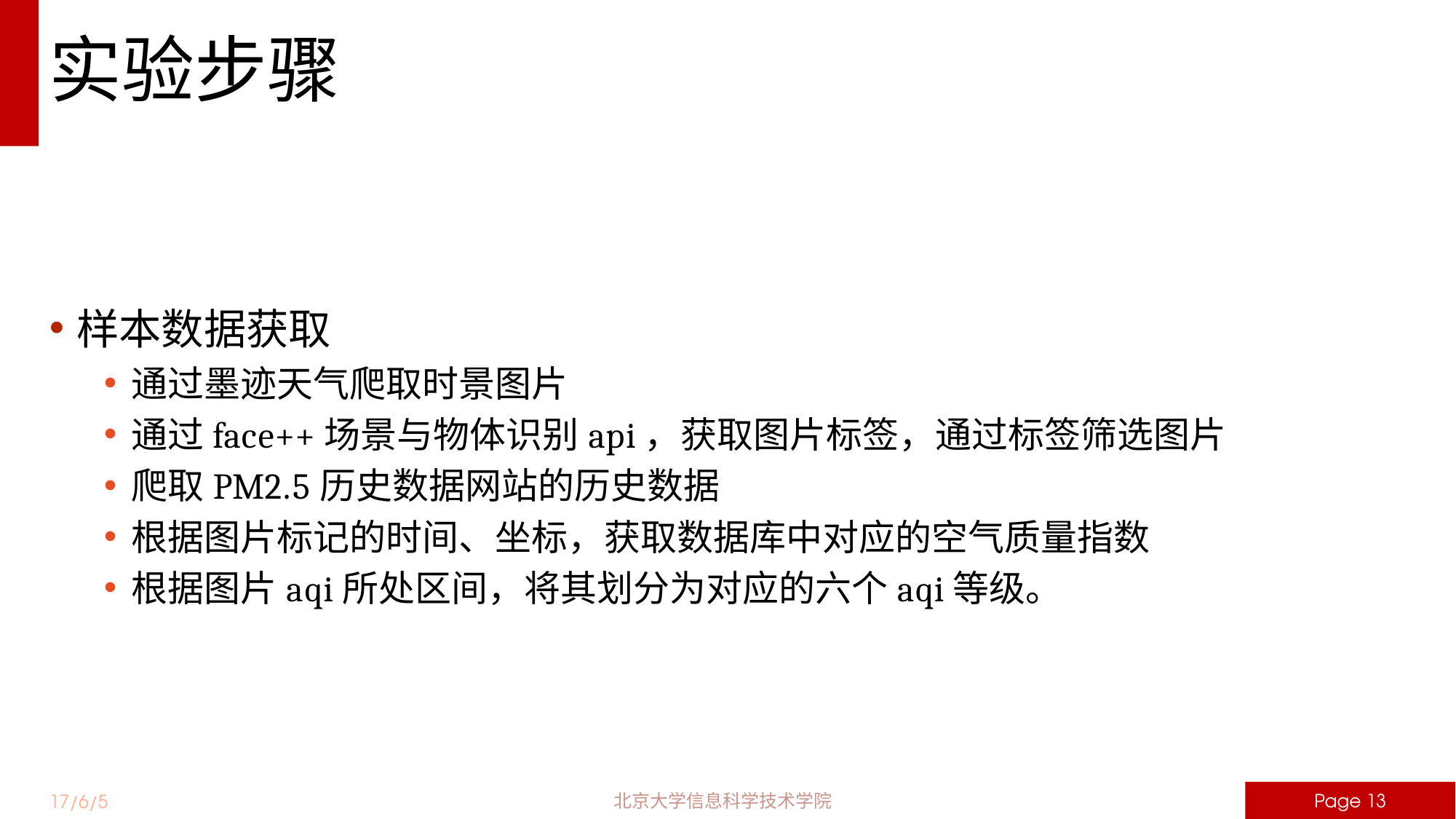

# 实验步骤
样本数据获取
通过墨迹天气爬取时景图片
通过face++场景与物体识别api，获取图片标签，通过标签筛选图片
爬取PM2.5历史数据网站的历史数据
根据图片标记的时间、坐标，获取数据库中对应的空气质量指数
根据图片aqi所处区间，将其划分为对应的六个aqi等级。
Page 13
北京大学信息科学技术学院
17/6/5